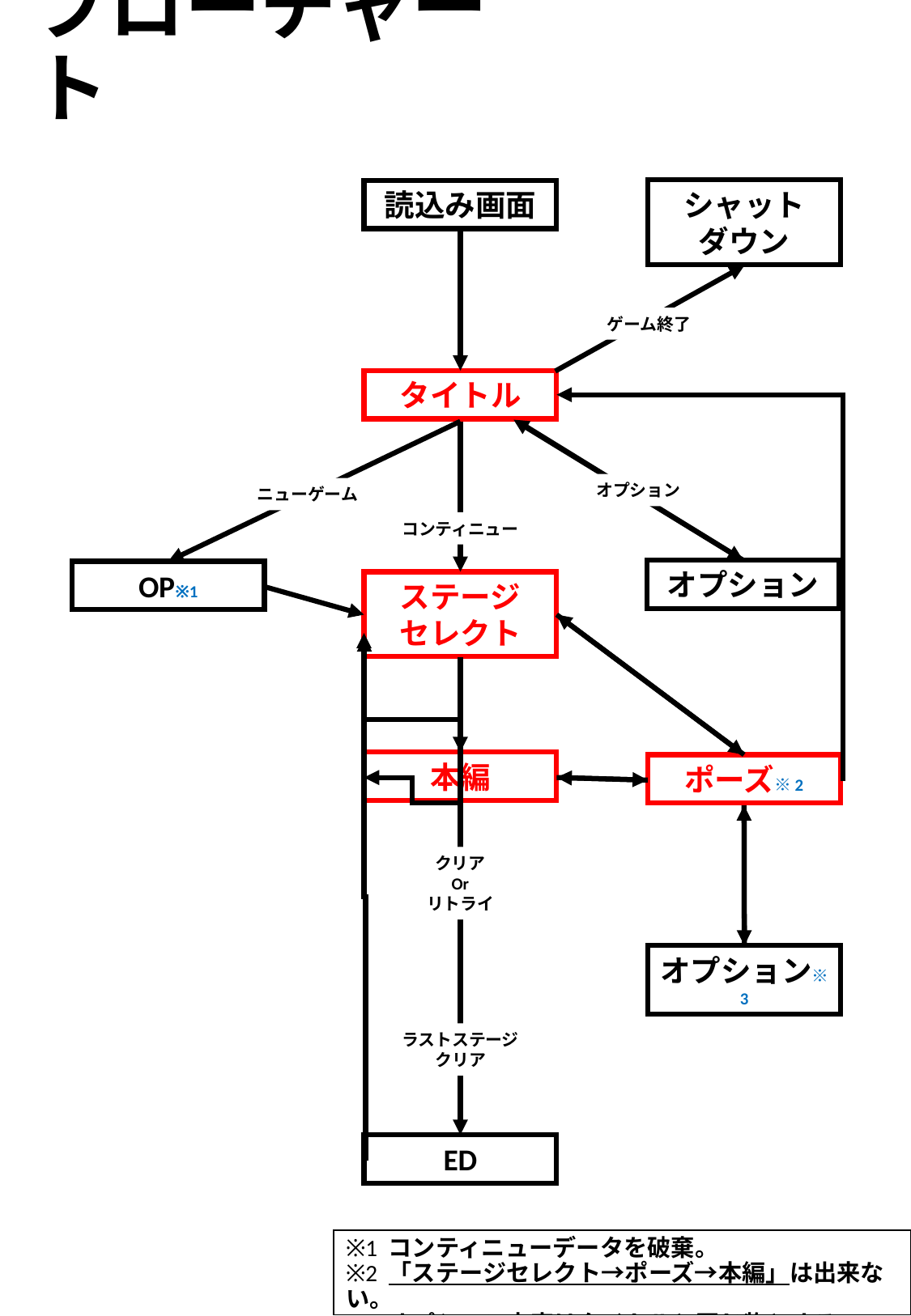

# フローチャート
シャット
ダウン
読込み画面
ゲーム終了
タイトル
オプション
ニューゲーム
コンティニュー
オプション
OP※1
ステージ
セレクト
本編
ポーズ※2
クリア
Or
リトライ
オプション※3
ラストステージ
クリア
ED
※1 コンティニューデータを破棄。
※2 「ステージセレクト→ポーズ→本編」は出来ない。
※3 オプション内容はタイトルと同じ物とする。